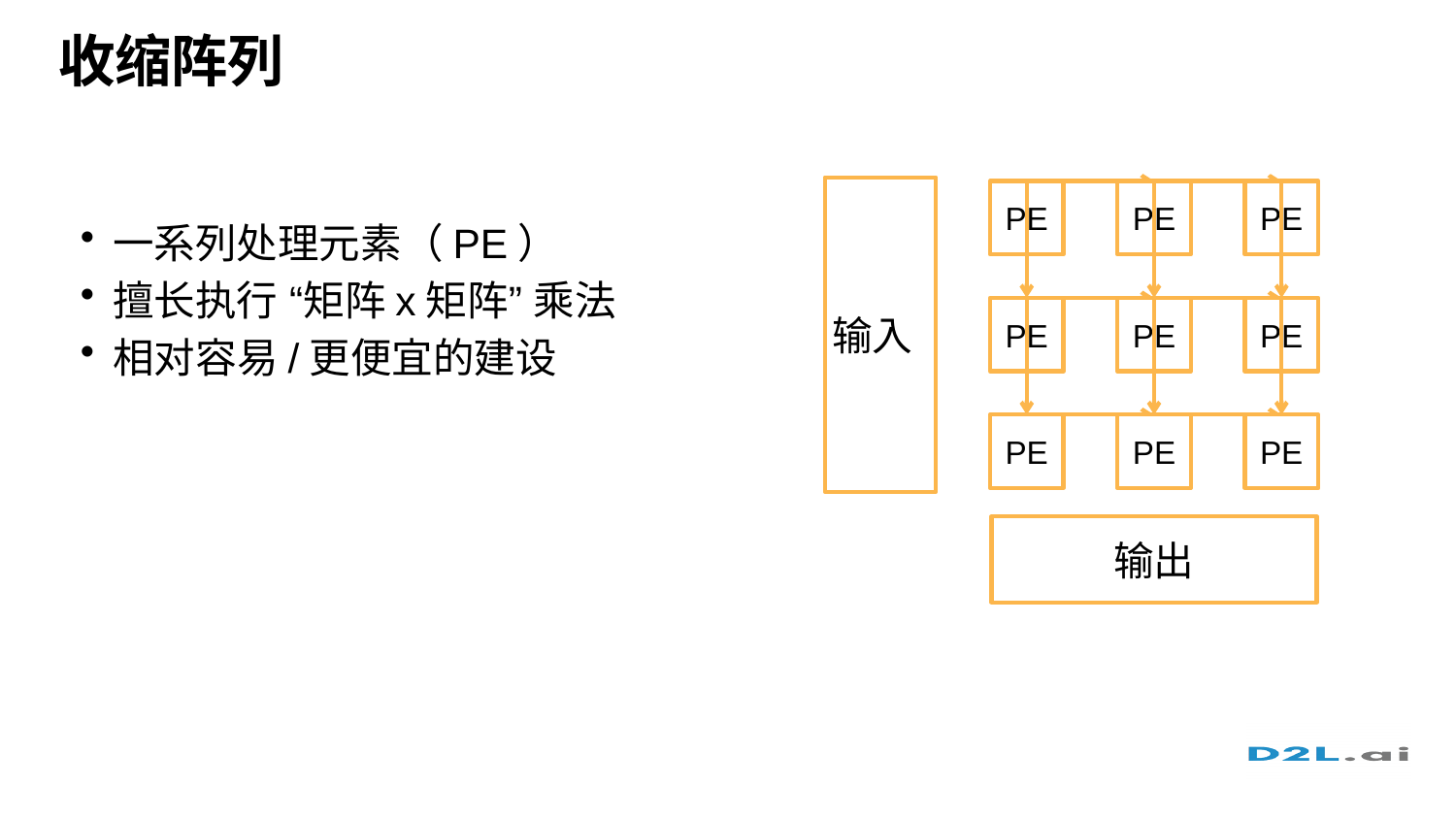

# 收缩阵列
输入
PE
PE
PE
PE
PE
PE
PE
PE
PE
输出
一系列处理元素（PE）
擅长执行 “矩阵x矩阵” 乘法
相对容易/更便宜的建设